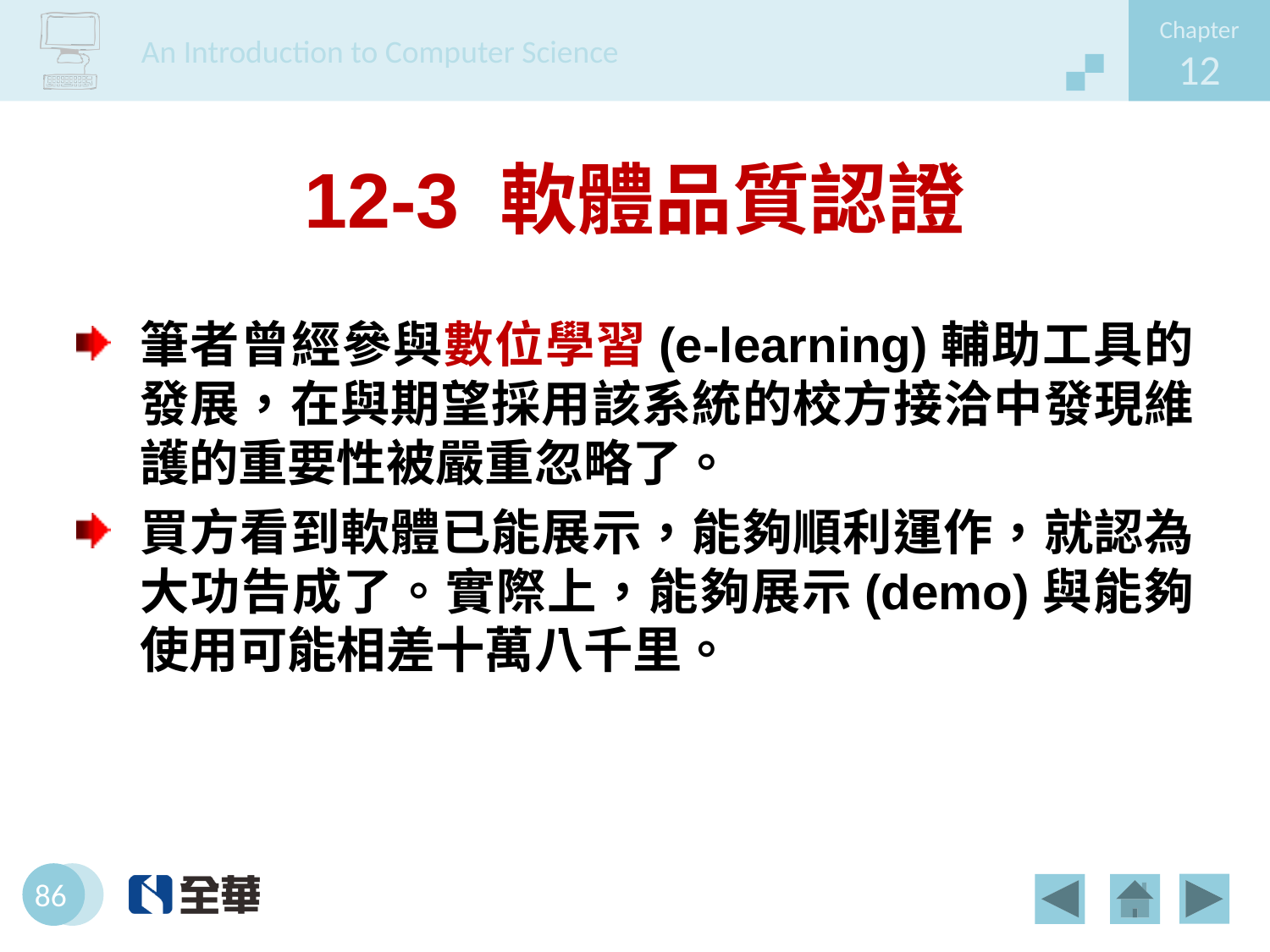

# 12-3 軟體品質認證
筆者曾經參與數位學習(e-learning)輔助工具的發展，在與期望採用該系統的校方接洽中發現維護的重要性被嚴重忽略了。
買方看到軟體已能展示，能夠順利運作，就認為大功告成了。實際上，能夠展示(demo)與能夠使用可能相差十萬八千里。